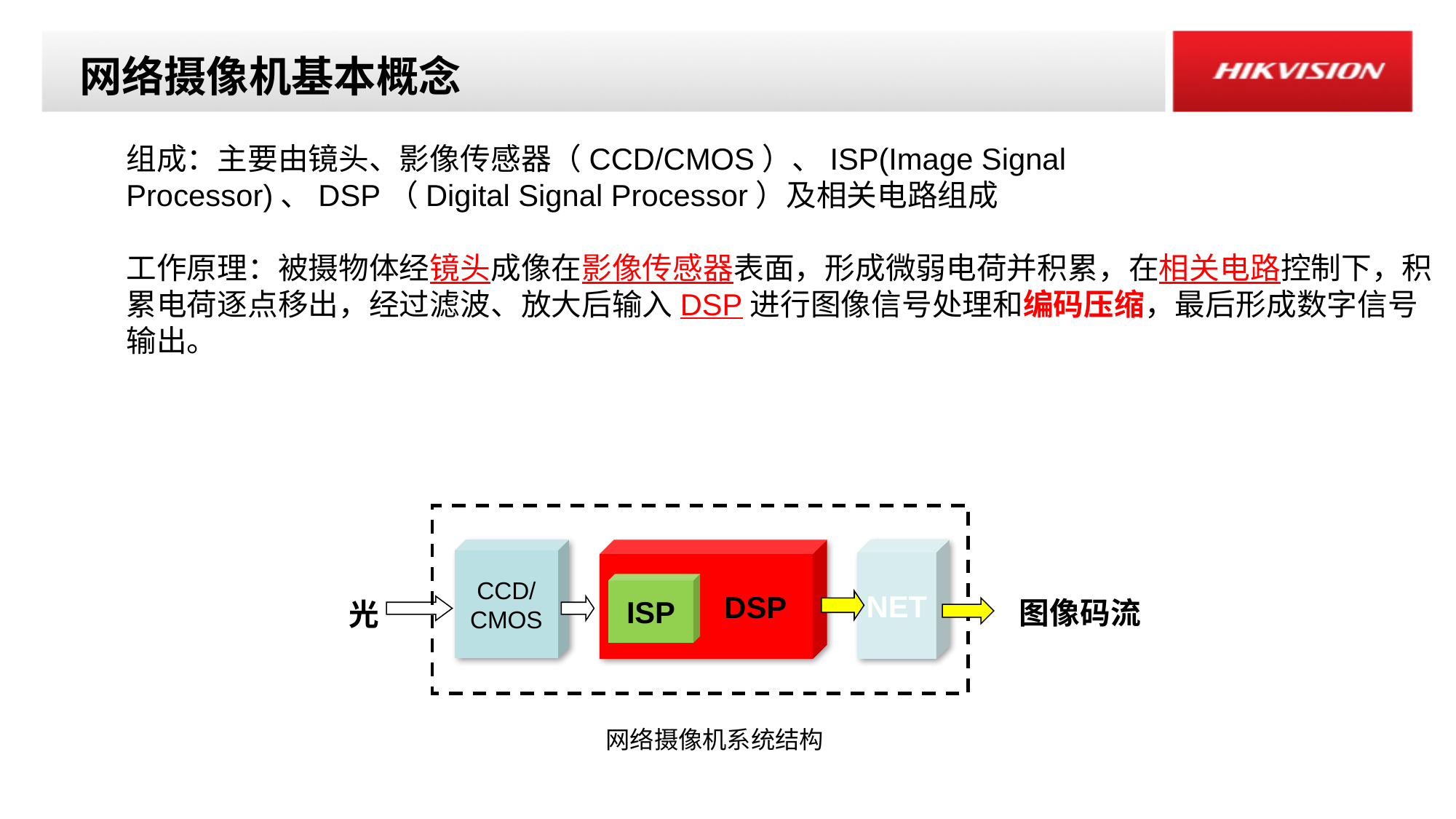

网络摄像机基本概念
组成：主要由镜头、影像传感器（CCD/CMOS）、ISP(Image Signal Processor)、DSP（Digital Signal Processor）及相关电路组成

工作原理：被摄物体经镜头成像在影像传感器表面，形成微弱电荷并积累，在相关电路控制下，积累电荷逐点移出，经过滤波、放大后输入DSP进行图像信号处理和编码压缩，最后形成数字信号输出。

CCD/
CMOS

DSP

NET
ISP
图像码流
光

网络摄像机系统结构